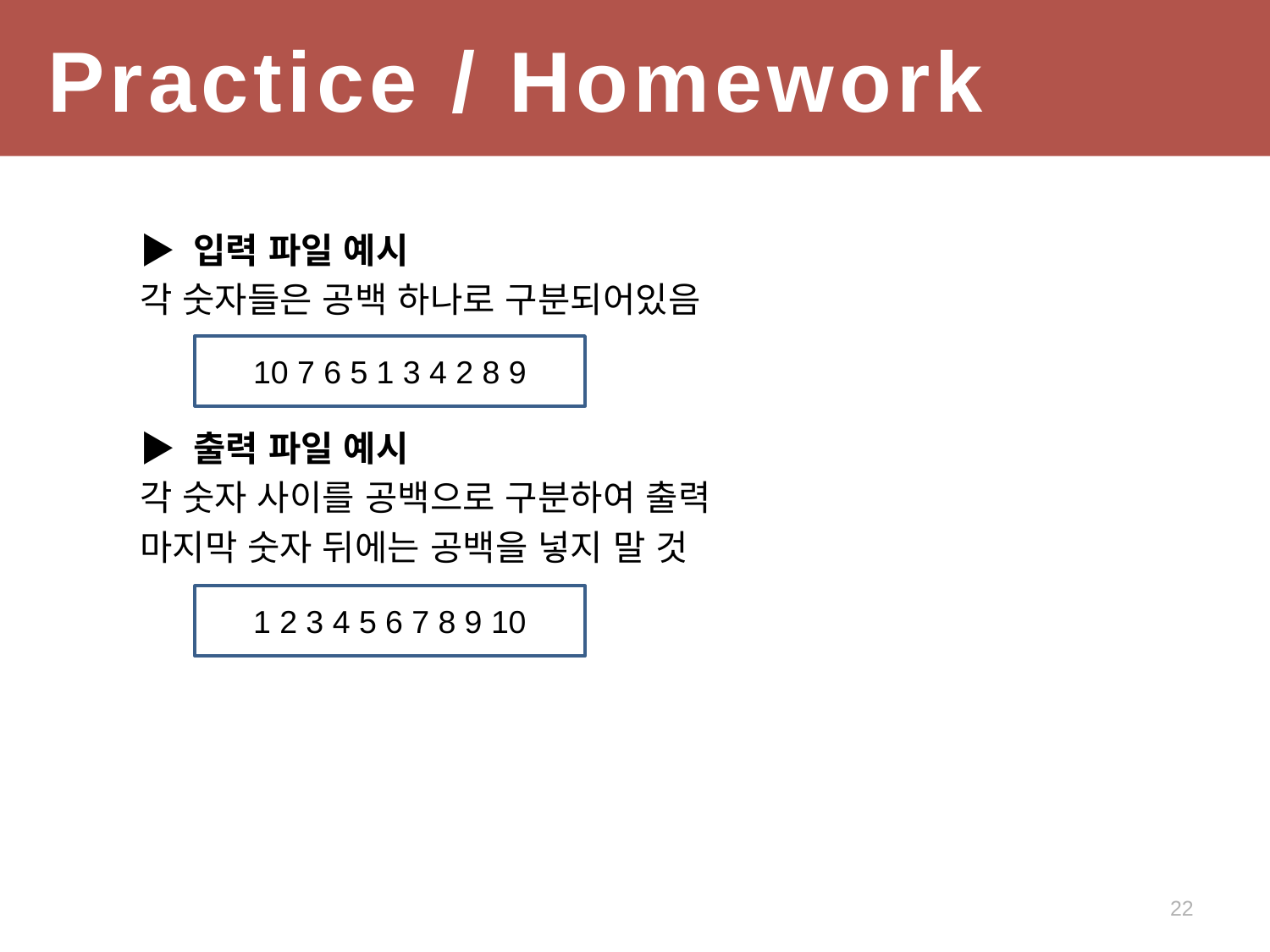

Practice / Homework
▶ 입력 파일 예시
각 숫자들은 공백 하나로 구분되어있음

▶ 출력 파일 예시
각 숫자 사이를 공백으로 구분하여 출력
마지막 숫자 뒤에는 공백을 넣지 말 것
10 7 6 5 1 3 4 2 8 9
1 2 3 4 5 6 7 8 9 10
22